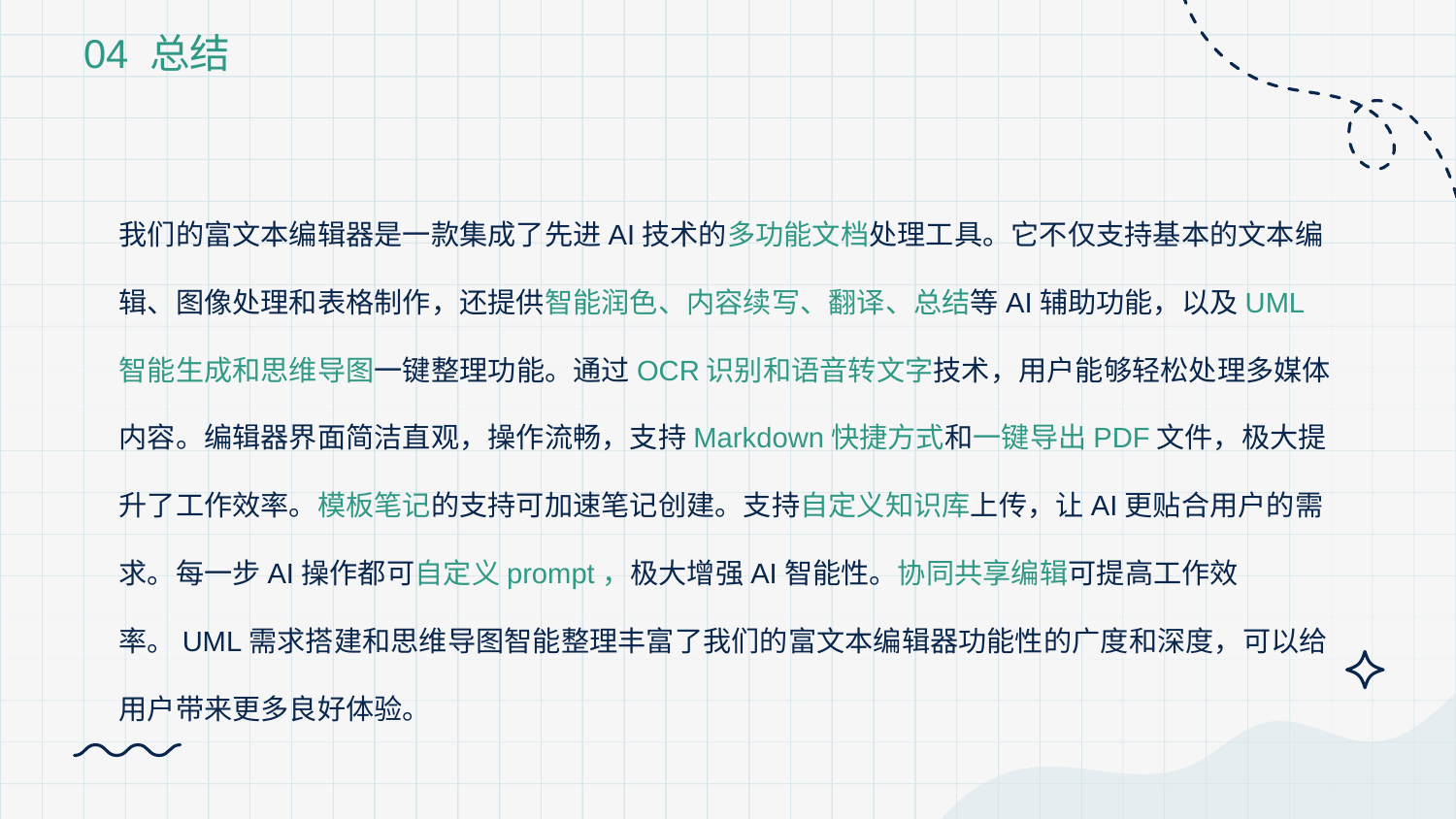

04 总结
我们的富文本编辑器是一款集成了先进AI技术的多功能文档处理工具。它不仅支持基本的文本编辑、图像处理和表格制作，还提供智能润色、内容续写、翻译、总结等AI辅助功能，以及UML智能生成和思维导图一键整理功能。通过OCR识别和语音转文字技术，用户能够轻松处理多媒体内容。编辑器界面简洁直观，操作流畅，支持Markdown快捷方式和一键导出PDF文件，极大提升了工作效率。模板笔记的支持可加速笔记创建。支持自定义知识库上传，让AI更贴合用户的需求。每一步AI操作都可自定义prompt，极大增强AI智能性。协同共享编辑可提高工作效率。UML需求搭建和思维导图智能整理丰富了我们的富文本编辑器功能性的广度和深度，可以给用户带来更多良好体验。